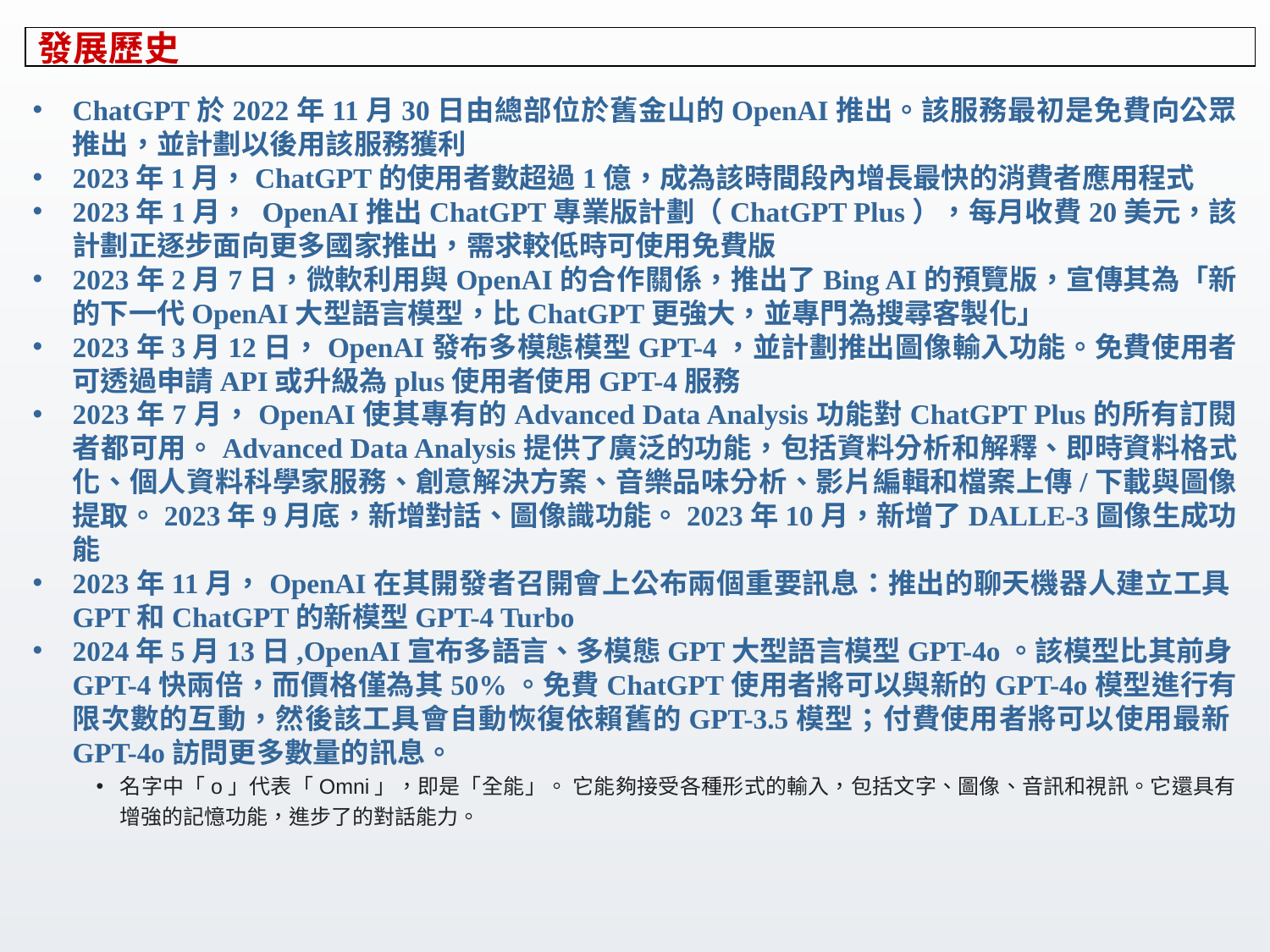

# 發展歷史
ChatGPT於2022年11月30日由總部位於舊金山的OpenAI推出。該服務最初是免費向公眾推出，並計劃以後用該服務獲利
2023年1月，ChatGPT的使用者數超過1億，成為該時間段內增長最快的消費者應用程式
2023年1月， OpenAI推出ChatGPT專業版計劃（ChatGPT Plus），每月收費20美元，該計劃正逐步面向更多國家推出，需求較低時可使用免費版
2023年2月7日，微軟利用與OpenAI的合作關係，推出了Bing AI的預覽版，宣傳其為「新的下一代OpenAI大型語言模型，比ChatGPT更強大，並專門為搜尋客製化」
2023年3月12日，OpenAI發布多模態模型GPT-4，並計劃推出圖像輸入功能。免費使用者可透過申請API或升級為plus使用者使用GPT-4服務
2023年7月，OpenAI使其專有的Advanced Data Analysis功能對ChatGPT Plus的所有訂閱者都可用。Advanced Data Analysis提供了廣泛的功能，包括資料分析和解釋、即時資料格式化、個人資料科學家服務、創意解決方案、音樂品味分析、影片編輯和檔案上傳/下載與圖像提取。2023年9月底，新增對話、圖像識功能。2023年10月，新增了DALLE-3圖像生成功能
2023年11月，OpenAI在其開發者召開會上公布兩個重要訊息：推出的聊天機器人建立工具GPT和ChatGPT的新模型GPT-4 Turbo
2024年5月13日,OpenAI宣布多語言、多模態GPT大型語言模型GPT-4o。該模型比其前身GPT-4快兩倍，而價格僅為其50%。免費ChatGPT使用者將可以與新的GPT-4o模型進行有限次數的互動，然後該工具會自動恢復依賴舊的GPT-3.5模型；付費使用者將可以使用最新GPT-4o訪問更多數量的訊息。
名字中「o」代表「Omni」，即是「全能」。 它能夠接受各種形式的輸入，包括文字、圖像、音訊和視訊。它還具有增強的記憶功能，進步了的對話能力。